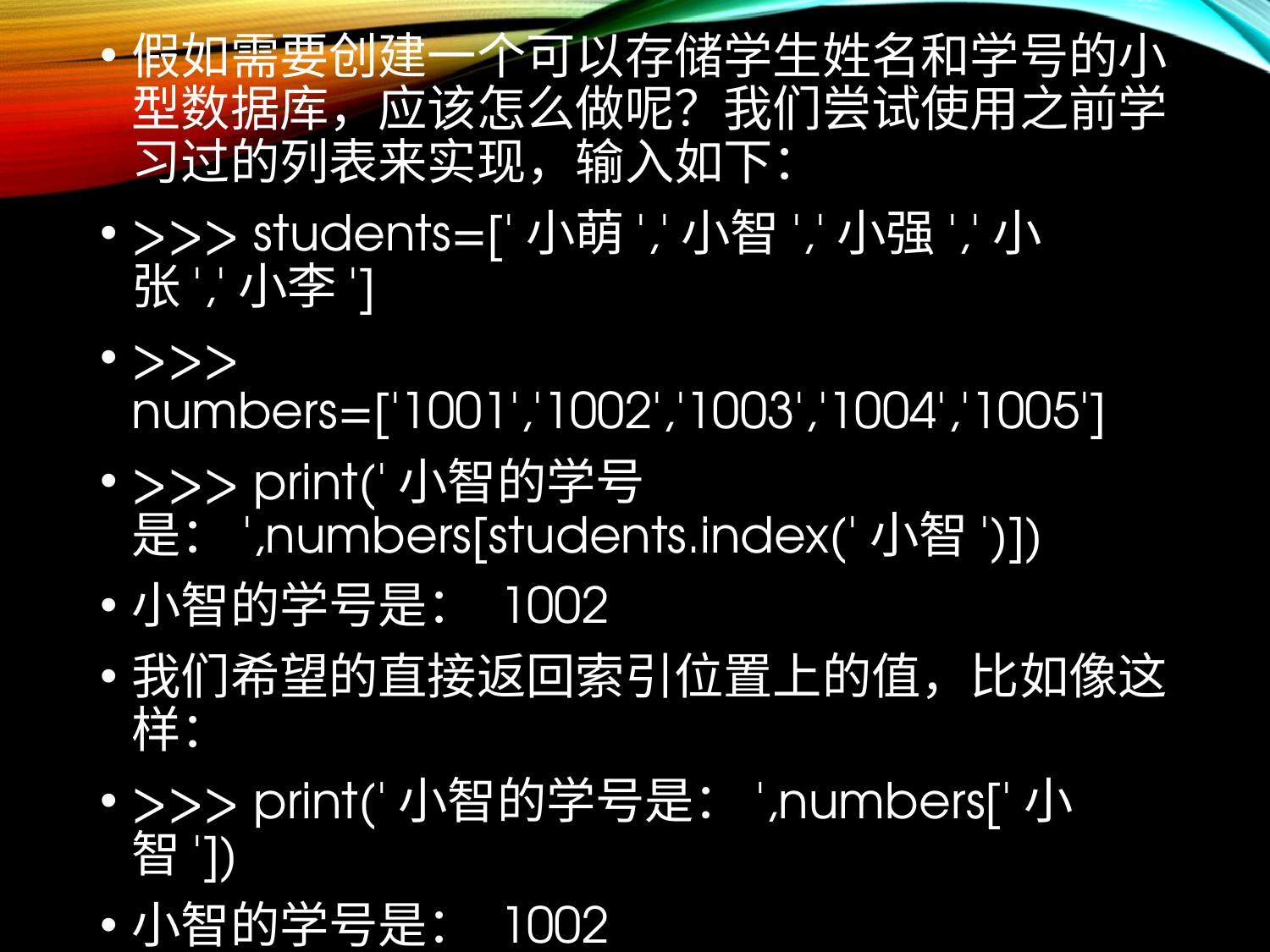

假如需要创建一个可以存储学生姓名和学号的小型数据库，应该怎么做呢？我们尝试使用之前学习过的列表来实现，输入如下：
>>> students=['小萌','小智','小强','小张','小李']
>>> numbers=['1001','1002','1003','1004','1005']
>>> print('小智的学号是：',numbers[students.index('小智')])
小智的学号是： 1002
我们希望的直接返回索引位置上的值，比如像这样：
>>> print('小智的学号是：',numbers['小智'])
小智的学号是： 1002